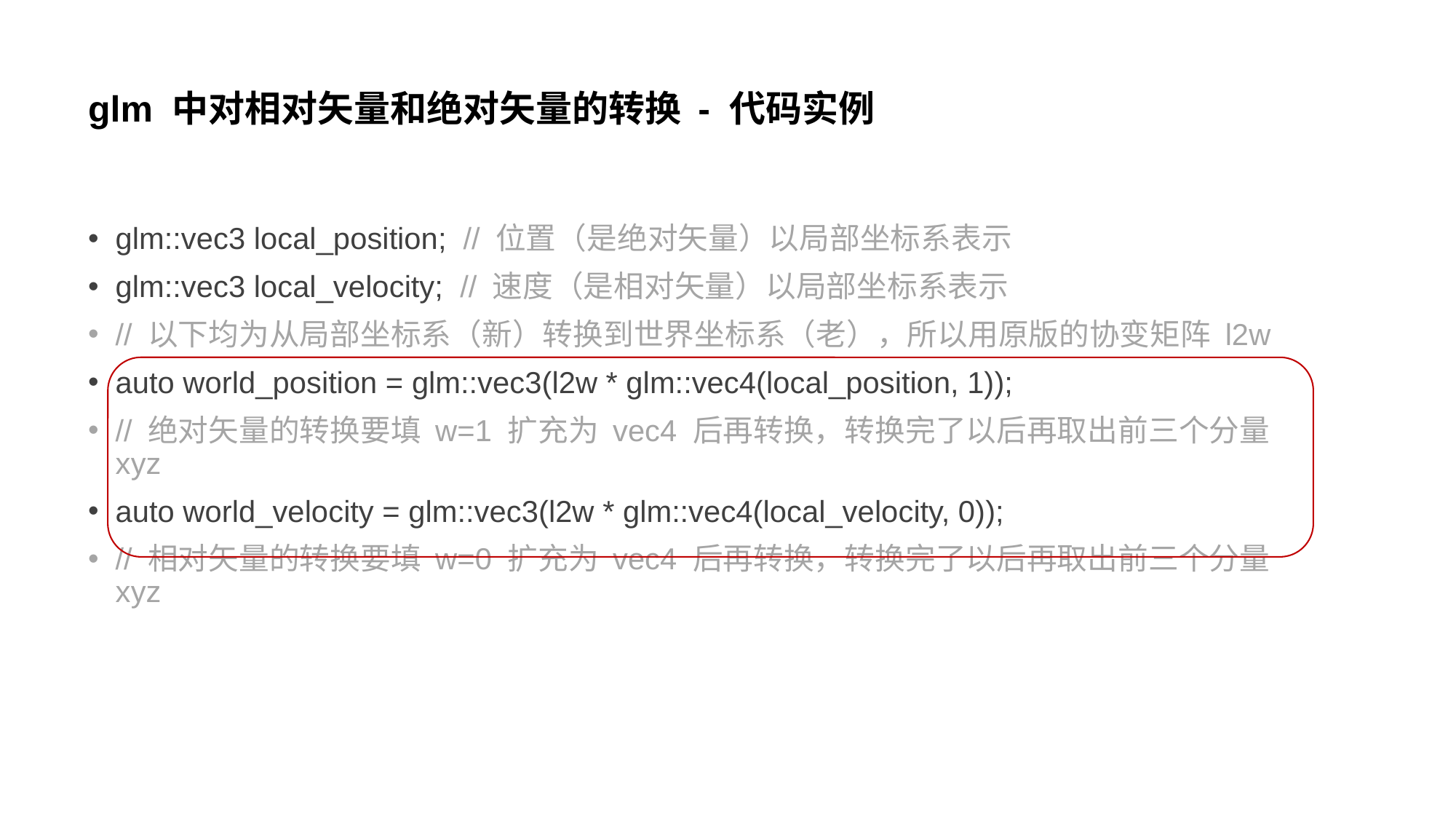

# glm 中对相对矢量和绝对矢量的转换 - 代码实例
glm::vec3 local_position;  // 位置（是绝对矢量）以局部坐标系表示
glm::vec3 local_velocity;  // 速度（是相对矢量）以局部坐标系表示
// 以下均为从局部坐标系（新）转换到世界坐标系（老），所以用原版的协变矩阵 l2w
auto world_position = glm::vec3(l2w * glm::vec4(local_position, 1));
// 绝对矢量的转换要填 w=1 扩充为 vec4 后再转换，转换完了以后再取出前三个分量 xyz
auto world_velocity = glm::vec3(l2w * glm::vec4(local_velocity, 0));
// 相对矢量的转换要填 w=0 扩充为 vec4 后再转换，转换完了以后再取出前三个分量 xyz